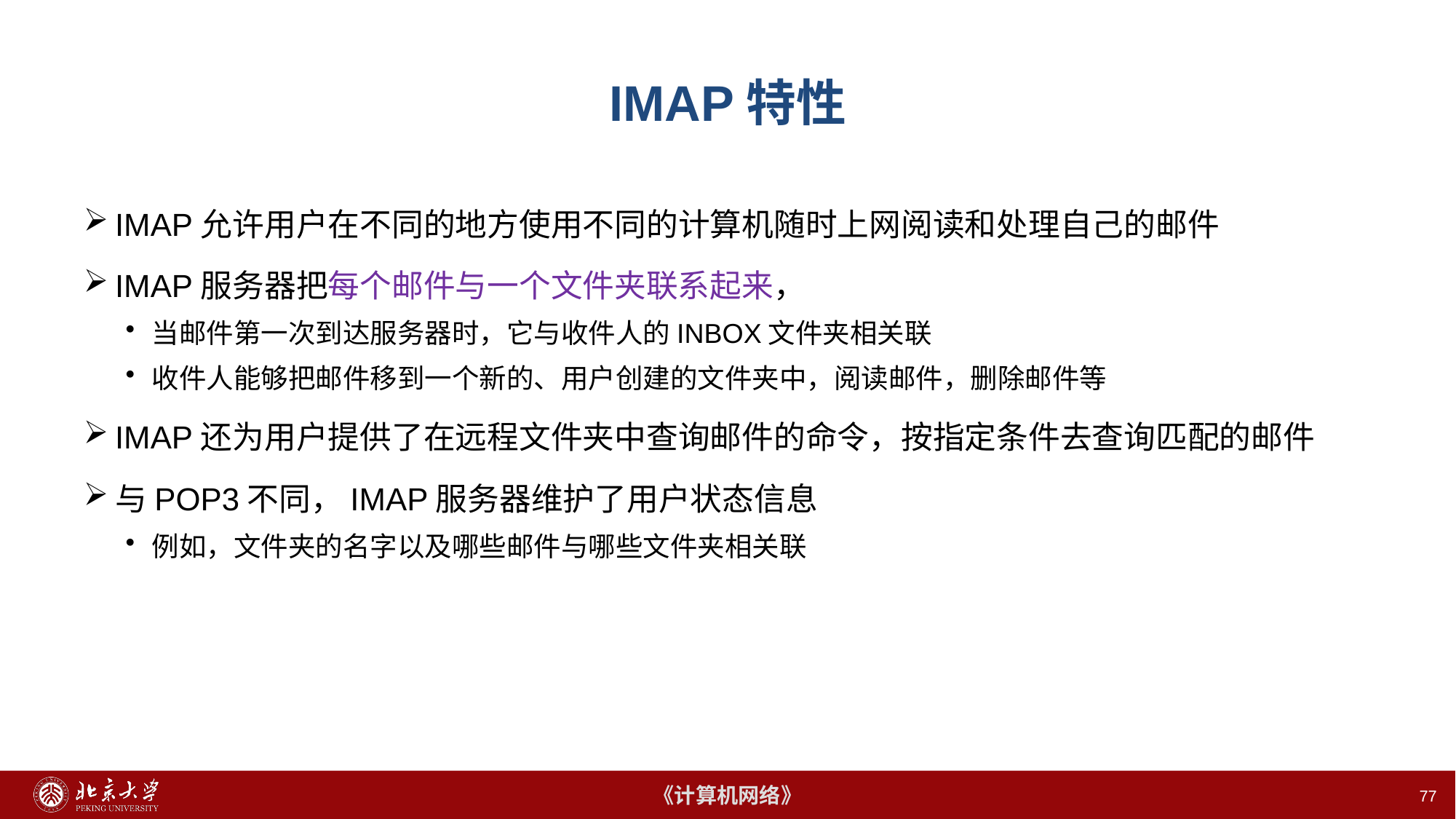

77
# IMAP特性
IMAP允许用户在不同的地方使用不同的计算机随时上网阅读和处理自己的邮件
IMAP服务器把每个邮件与一个文件夹联系起来，
当邮件第一次到达服务器时，它与收件人的INBOX文件夹相关联
收件人能够把邮件移到一个新的、用户创建的文件夹中，阅读邮件，删除邮件等
IMAP还为用户提供了在远程文件夹中查询邮件的命令，按指定条件去查询匹配的邮件
与POP3不同，IMAP服务器维护了用户状态信息
例如，文件夹的名字以及哪些邮件与哪些文件夹相关联